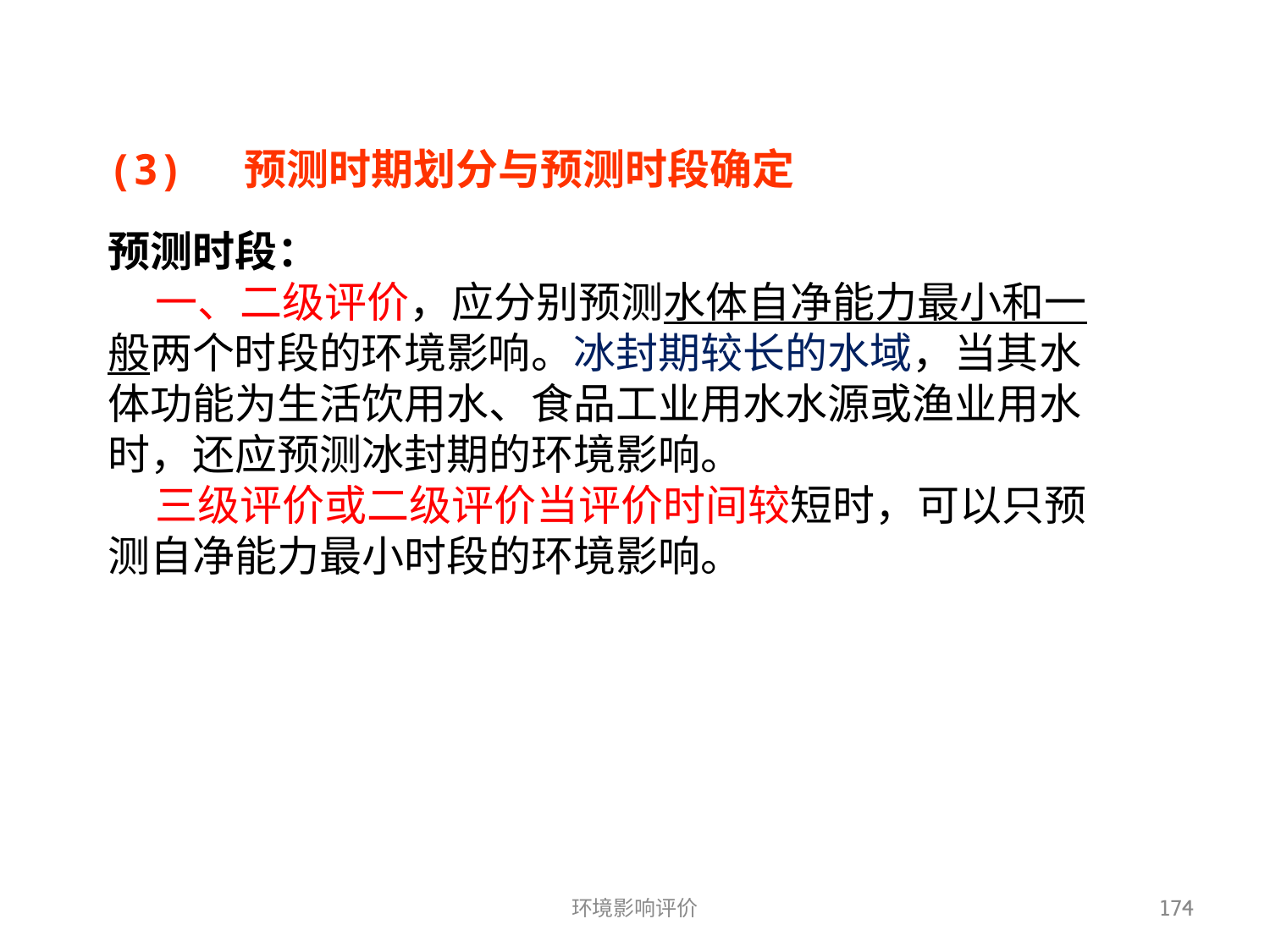

(3)  预测时期划分与预测时段确定
预测时段：
    一、二级评价，应分别预测水体自净能力最小和一般两个时段的环境影响。冰封期较长的水域，当其水体功能为生活饮用水、食品工业用水水源或渔业用水时，还应预测冰封期的环境影响。
    三级评价或二级评价当评价时间较短时，可以只预测自净能力最小时段的环境影响。
环境影响评价
174